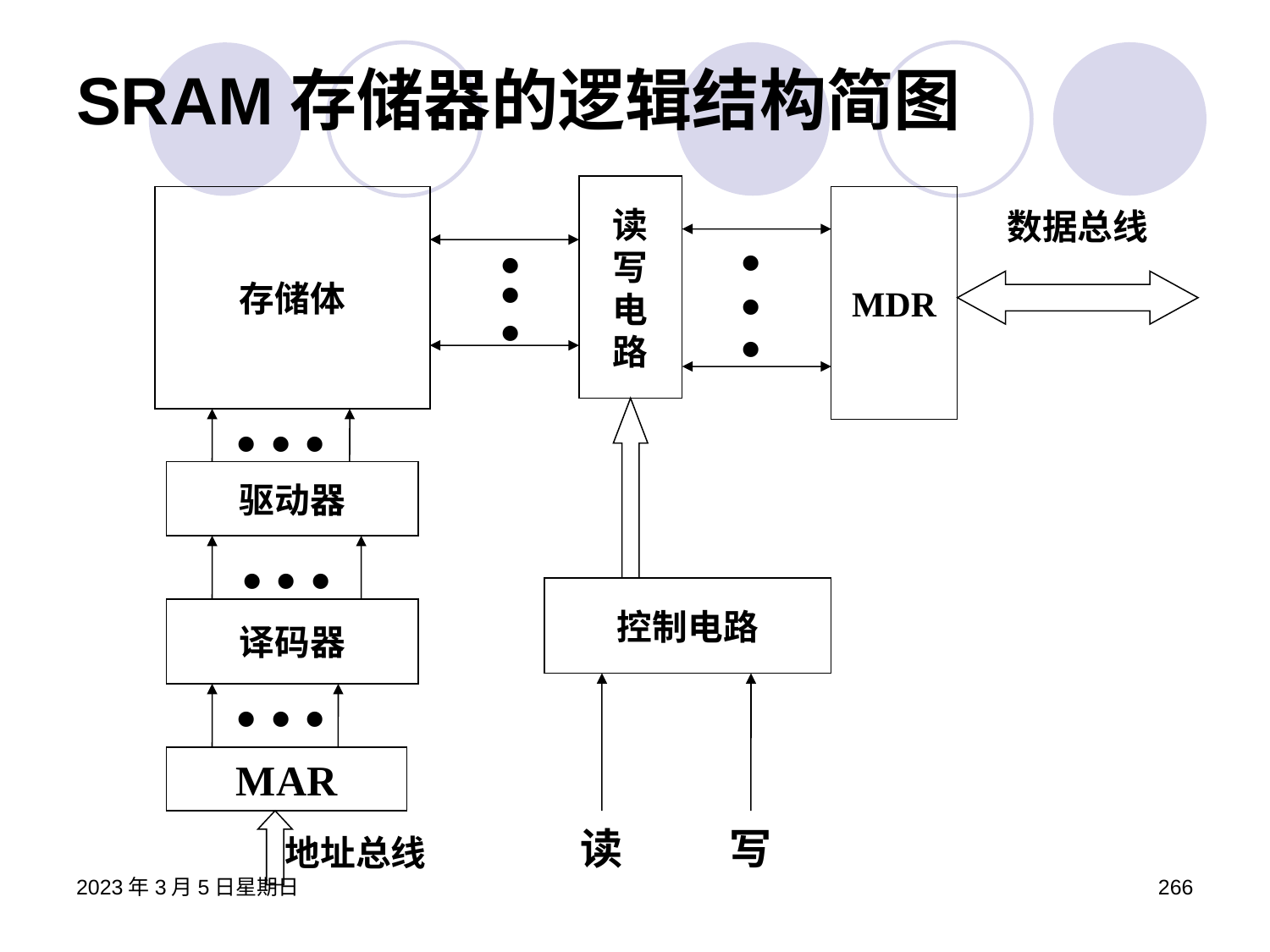

# SRAM存储器的逻辑结构简图
读
写
电
路
存储体
MDR

•

•
•
数据总线

•
•
•

•
•
•
驱动器

•
•
•
控制电路
译码器

•
•
•
MAR
                   地址总线
读
写
2023年3月5日星期日
266